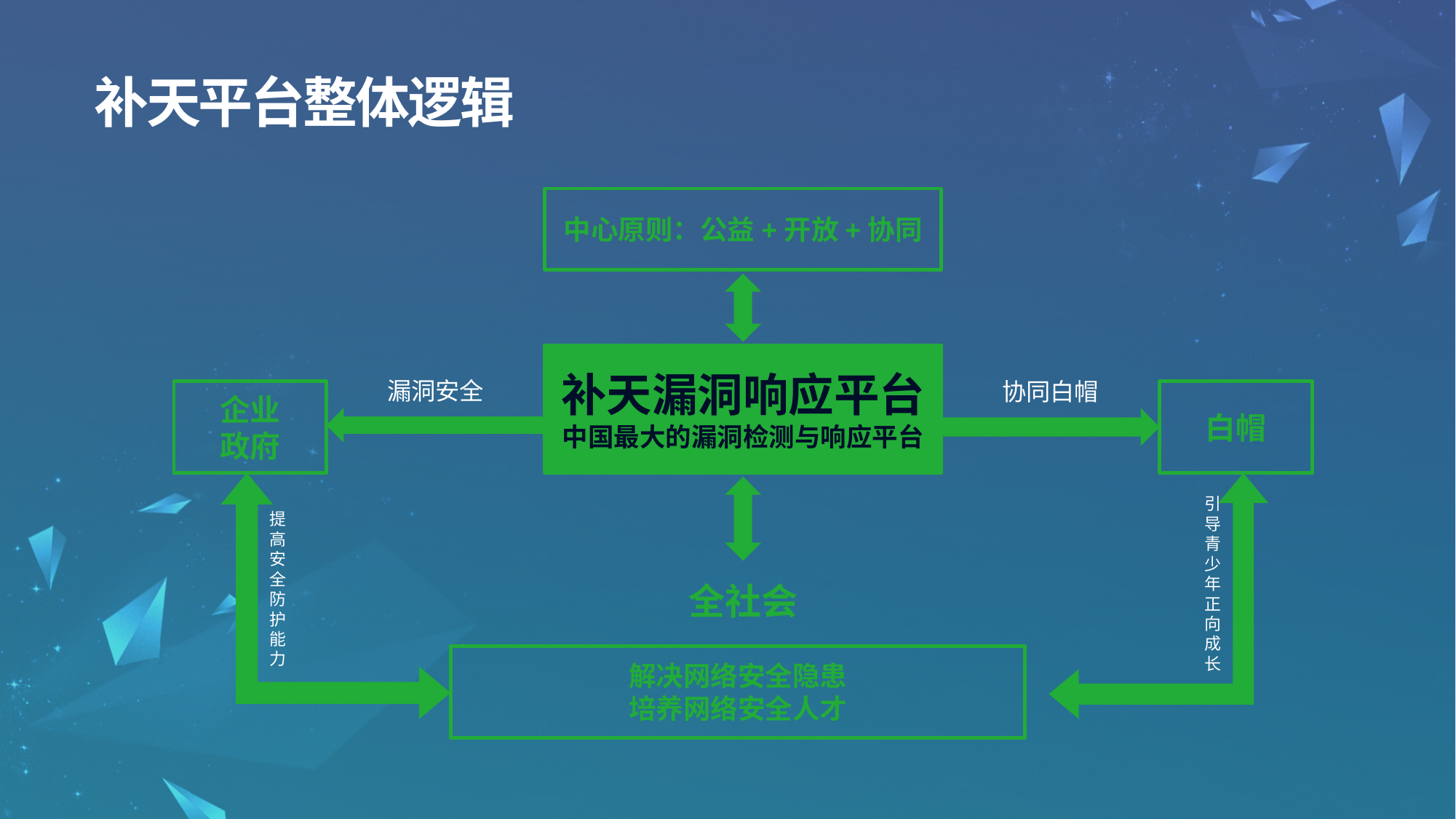

补天平台整体逻辑
中心原则：公益+开放+协同

补天漏洞响应平台
中国最大的漏洞检测与响应平台
漏洞安全
协同白帽
企业
政府
白帽

引导青少年正向成长
提高
安全防护能力
全社会
解决网络安全隐患
培养网络安全人才